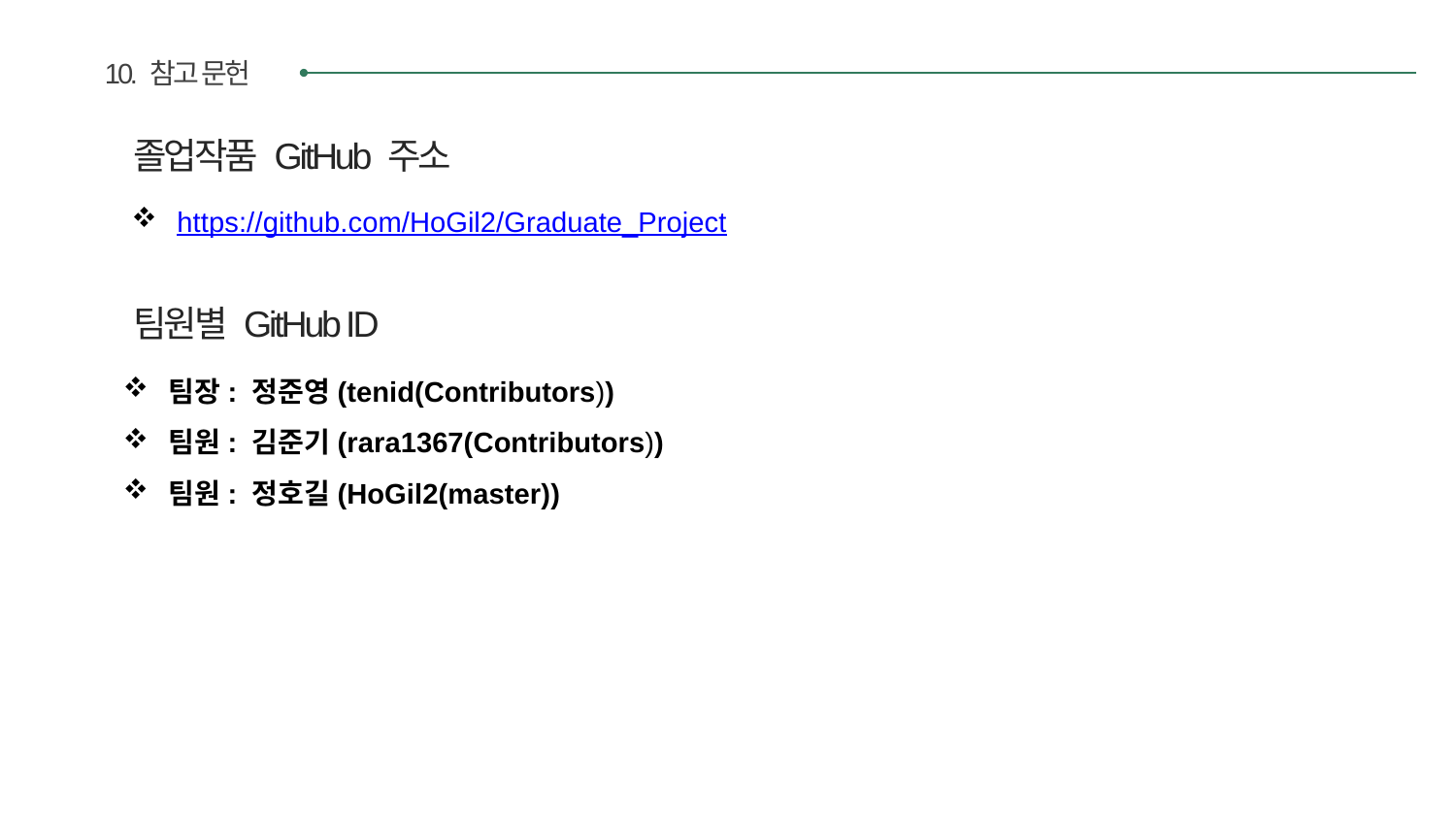

10. 참고 문헌
졸업작품 GitHub 주소
https://github.com/HoGil2/Graduate_Project
팀원별 GitHub ID
팀장: 정준영(tenid(Contributors))
팀원: 김준기(rara1367(Contributors))
팀원: 정호길(HoGil2(master))